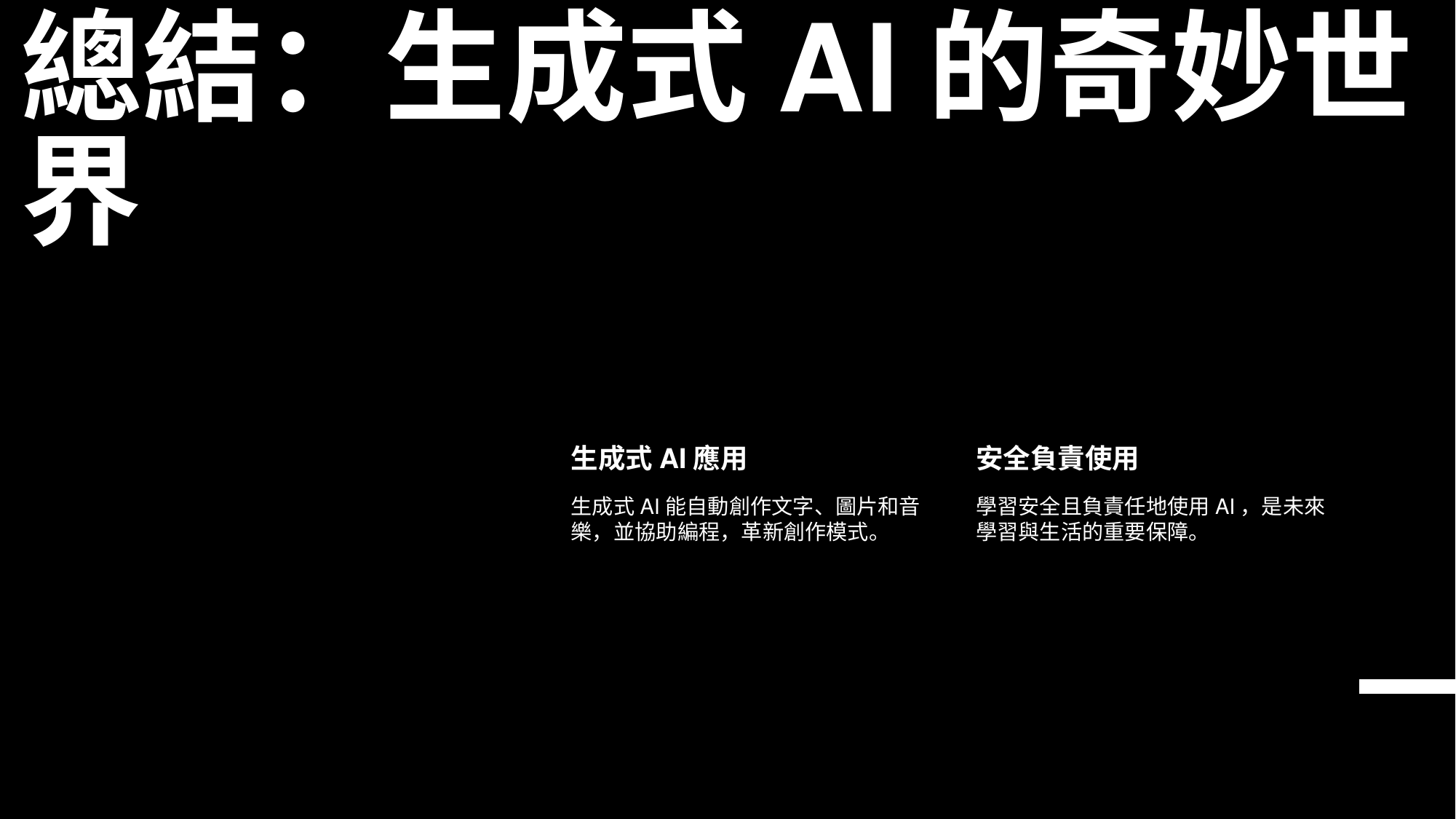

# 總結：生成式AI的奇妙世界
生成式AI應用
生成式AI能自動創作文字、圖片和音樂，並協助編程，革新創作模式。
安全負責使用
學習安全且負責任地使用AI，是未來學習與生活的重要保障。